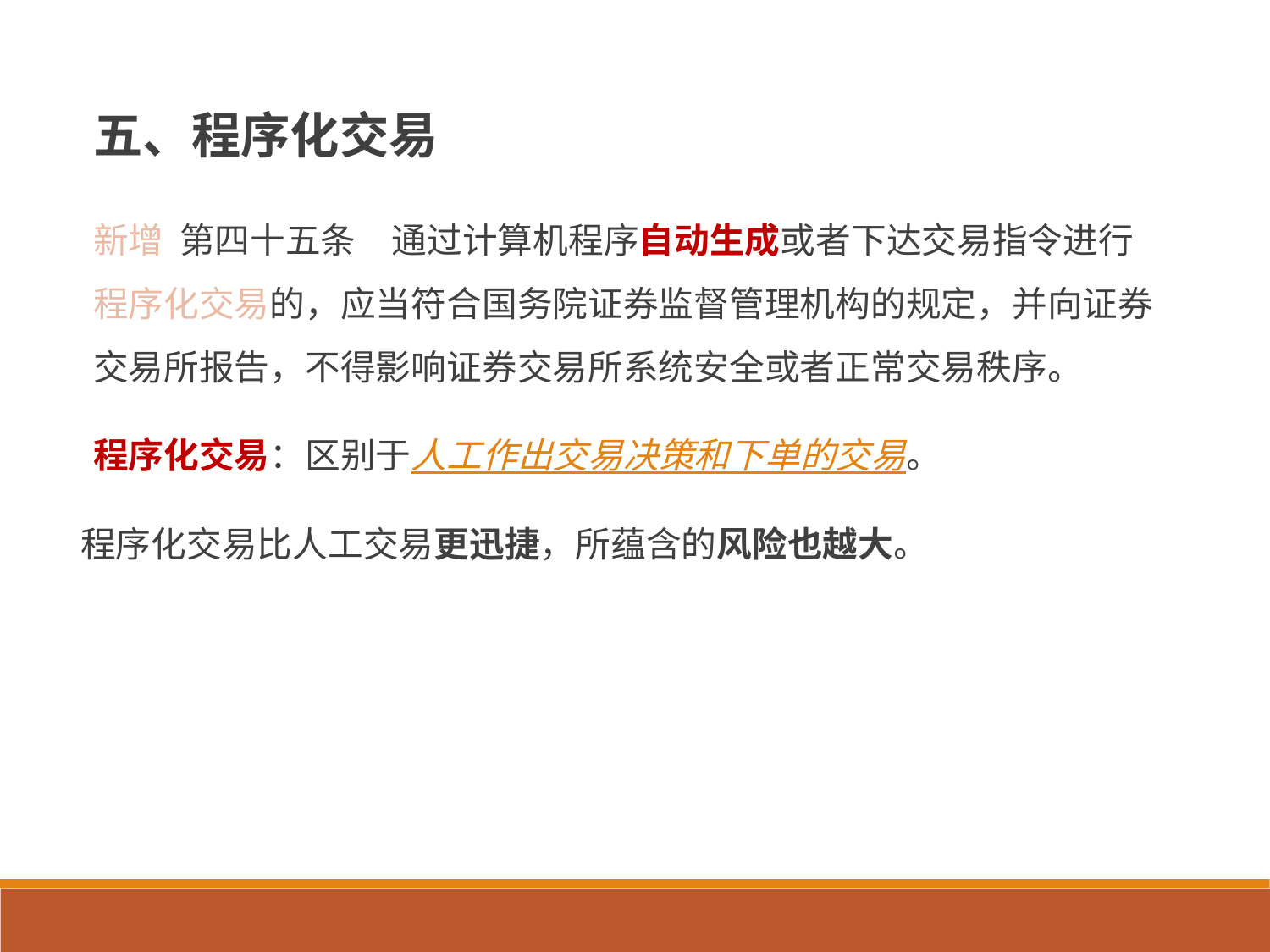

# 五、程序化交易
新增  第四十五条　通过计算机程序自动生成或者下达交易指令进行程序化交易的，应当符合国务院证券监督管理机构的规定，并向证券交易所报告，不得影响证券交易所系统安全或者正常交易秩序。
程序化交易：区别于人工作出交易决策和下单的交易。
程序化交易比人工交易更迅捷，所蕴含的风险也越大。